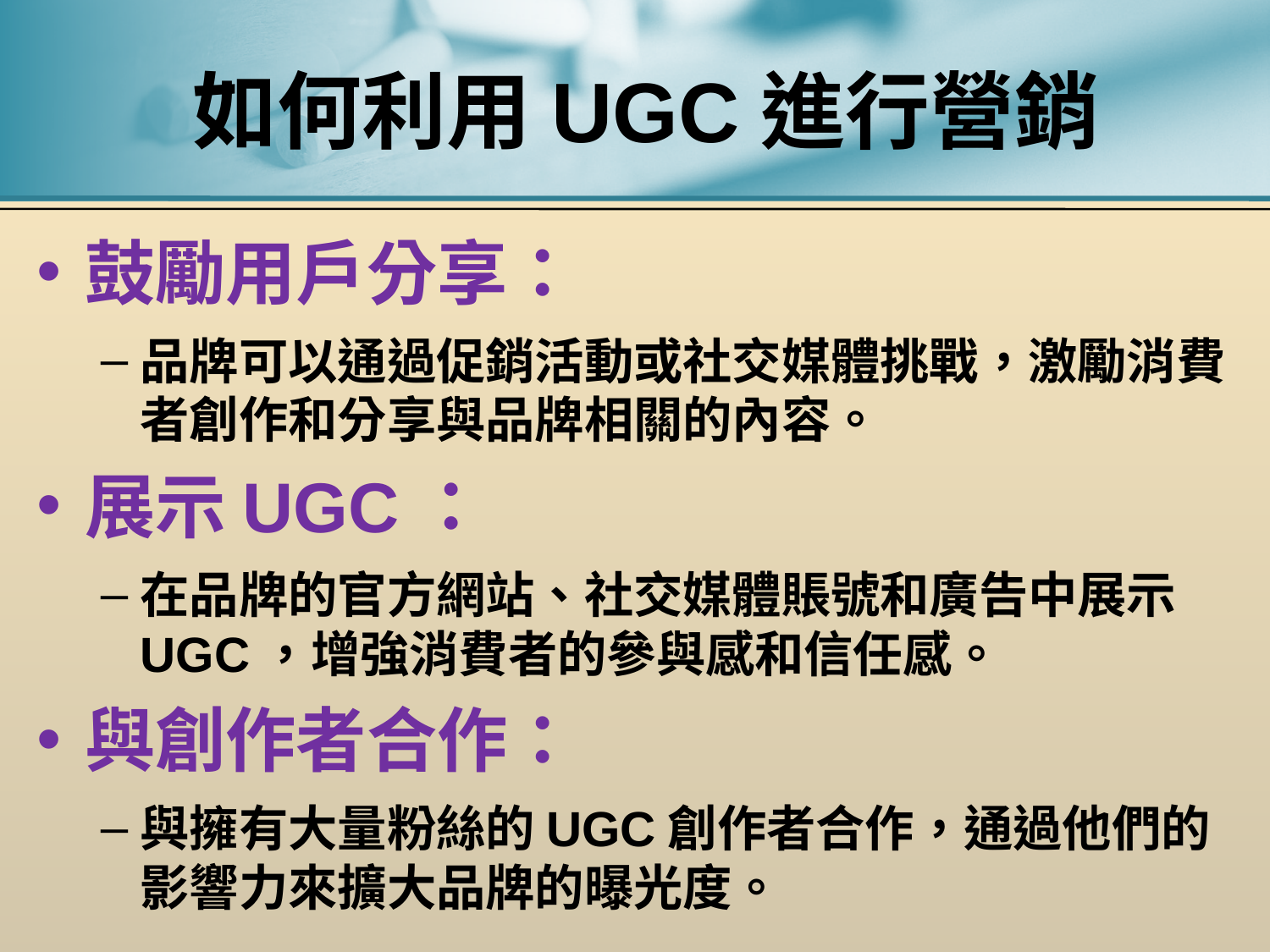

# 如何利用UGC進行營銷
鼓勵用戶分享：
品牌可以通過促銷活動或社交媒體挑戰，激勵消費者創作和分享與品牌相關的內容。
展示UGC：
在品牌的官方網站、社交媒體賬號和廣告中展示UGC，增強消費者的參與感和信任感。
與創作者合作：
與擁有大量粉絲的UGC創作者合作，通過他們的影響力來擴大品牌的曝光度。